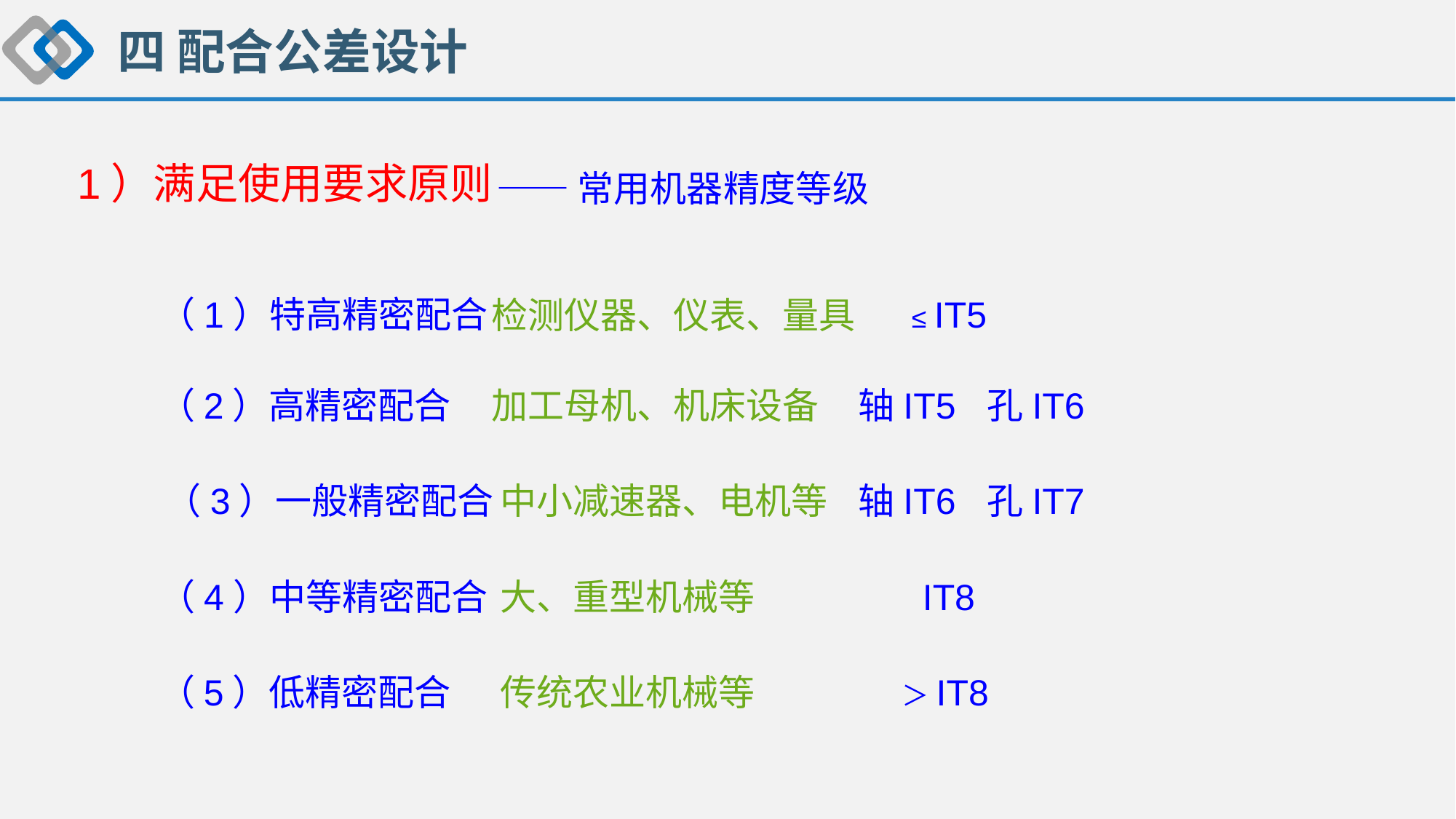

四 配合公差设计
1）满足使用要求原则
——常用机器精度等级
（1）特高精密配合
≤ IT5
检测仪器、仪表、量具
（2）高精密配合
加工母机、机床设备
轴IT5
孔IT6
（3）一般精密配合
中小减速器、电机等
轴IT6
孔IT7
（4）中等精密配合
大、重型机械等
IT8
（5）低精密配合
传统农业机械等
＞IT8